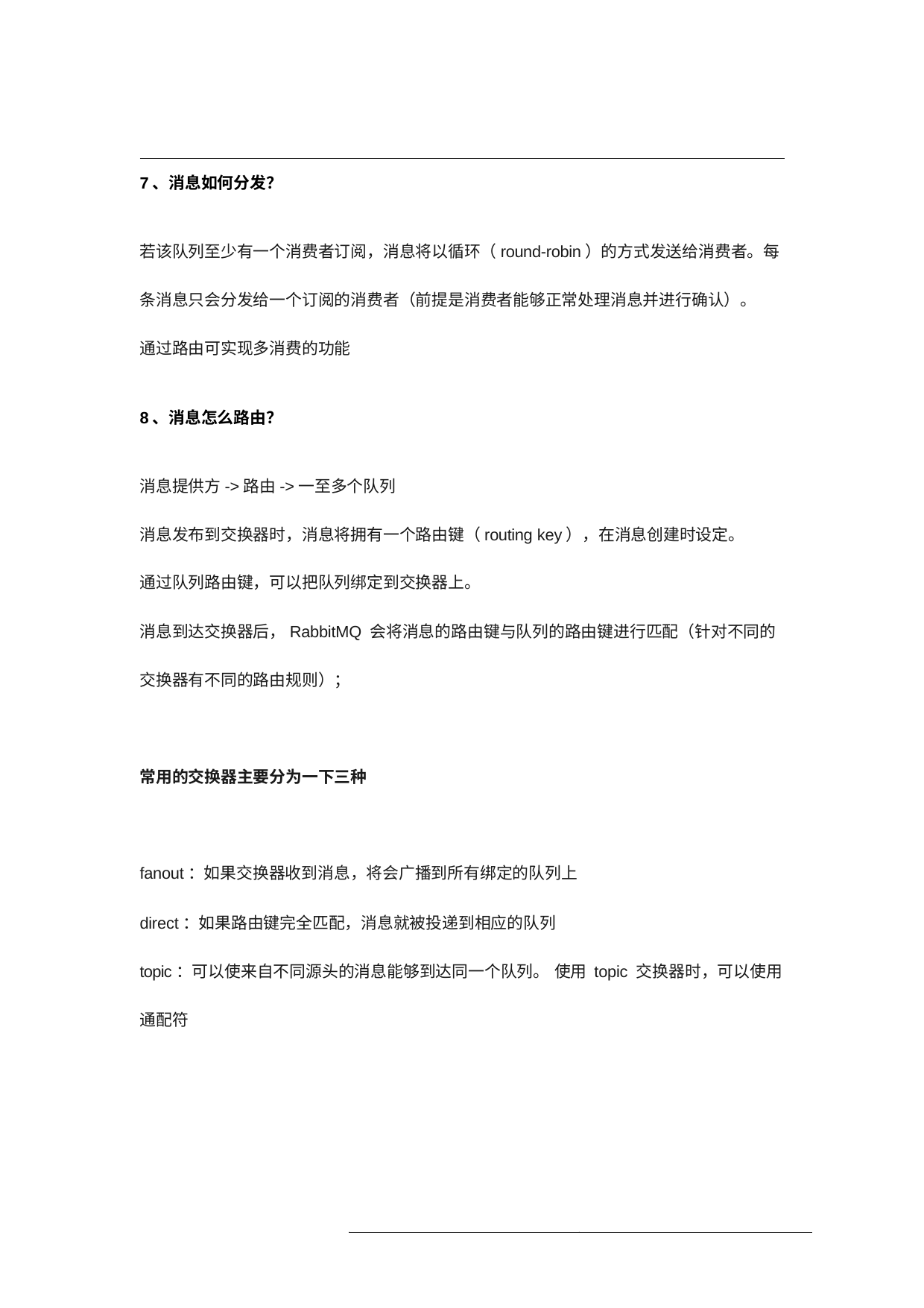

7、消息如何分发？
若该队列至少有一个消费者订阅，消息将以循环（round-robin）的方式发送给消费者。每
条消息只会分发给一个订阅的消费者（前提是消费者能够正常处理消息并进行确认）。 通过路由可实现多消费的功能
8、消息怎么路由？
消息提供方->路由->一至多个队列
消息发布到交换器时，消息将拥有一个路由键（routing key），在消息创建时设定。 通过队列路由键，可以把队列绑定到交换器上。
消息到达交换器后，RabbitMQ 会将消息的路由键与队列的路由键进行匹配（针对不同的 交换器有不同的路由规则）；
常用的交换器主要分为一下三种
fanout：如果交换器收到消息，将会广播到所有绑定的队列上

direct：如果路由键完全匹配，消息就被投递到相应的队列
topic：可以使来自不同源头的消息能够到达同一个队列。 使用 topic 交换器时，可以使用 通配符